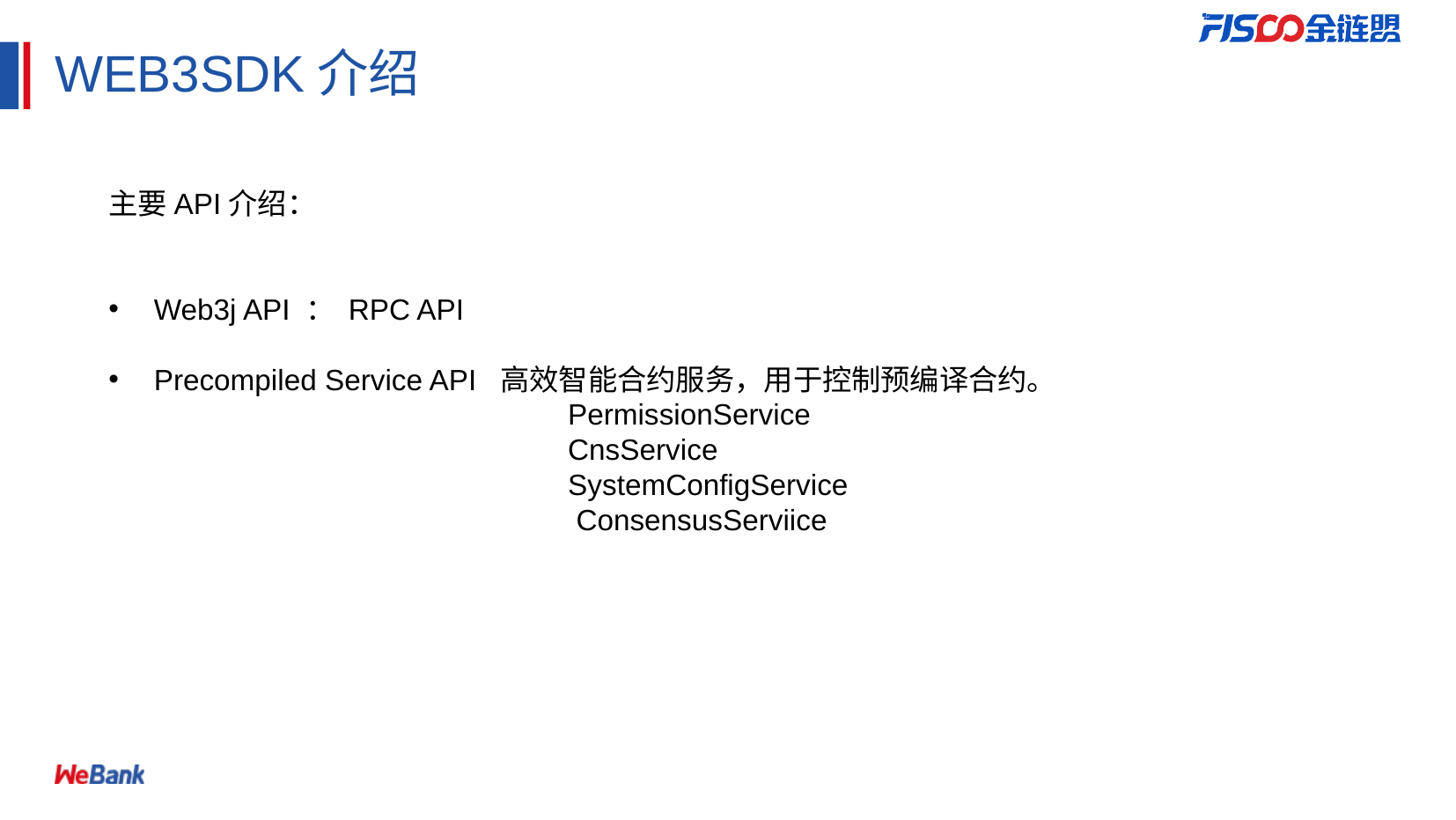

# WEB3SDK介绍
主要API介绍：

Web3j API ： RPC API

Precompiled Service API  高效智能合约服务，用于控制预编译合约。
	PermissionService
	CnsService
	SystemConfigService
	 ConsensusServiice